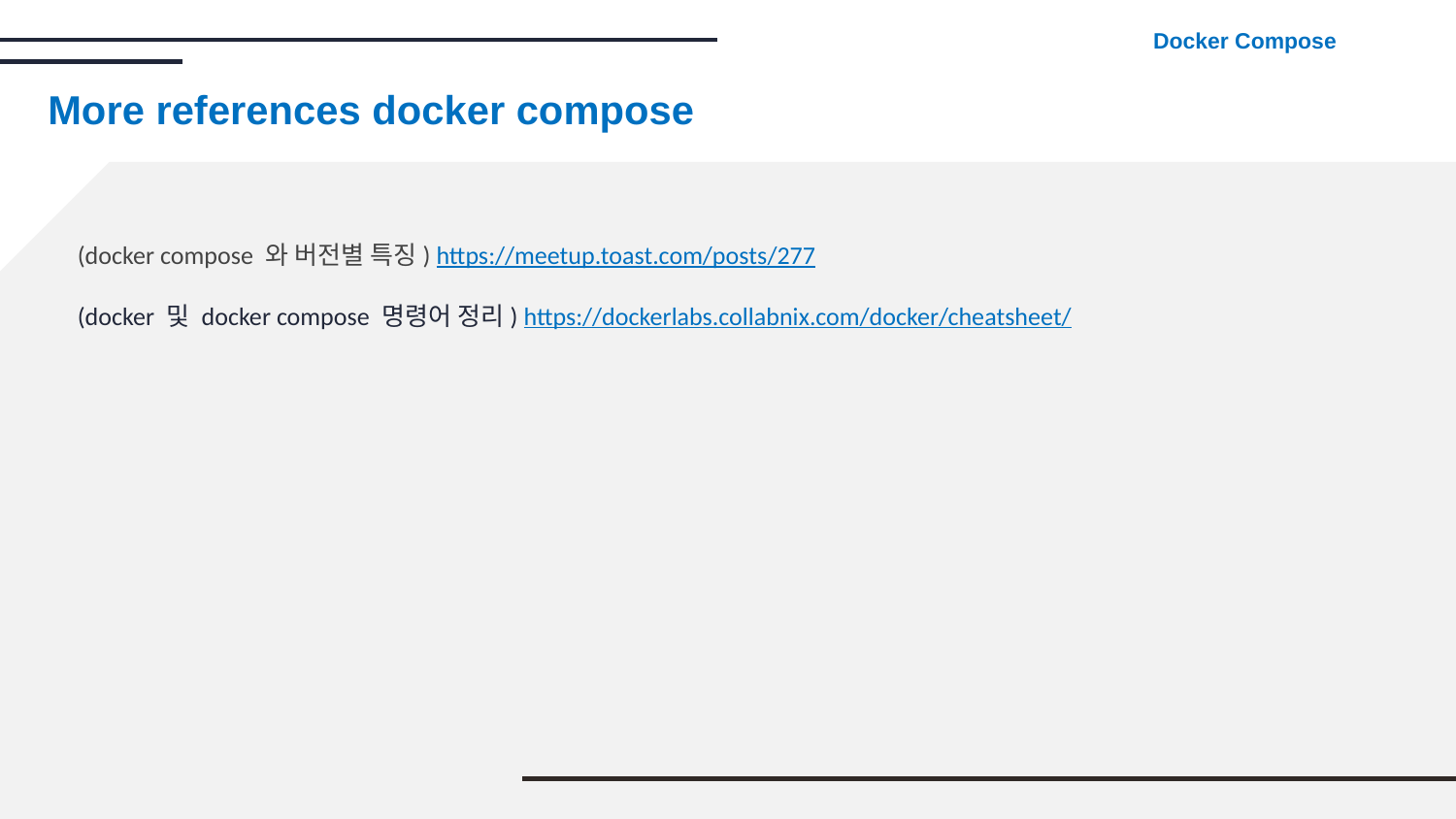

Docker Compose
# More references docker compose

(docker compose 와 버전별 특징) https://meetup.toast.com/posts/277

(docker 및 docker compose 명령어 정리) https://dockerlabs.collabnix.com/docker/cheatsheet/